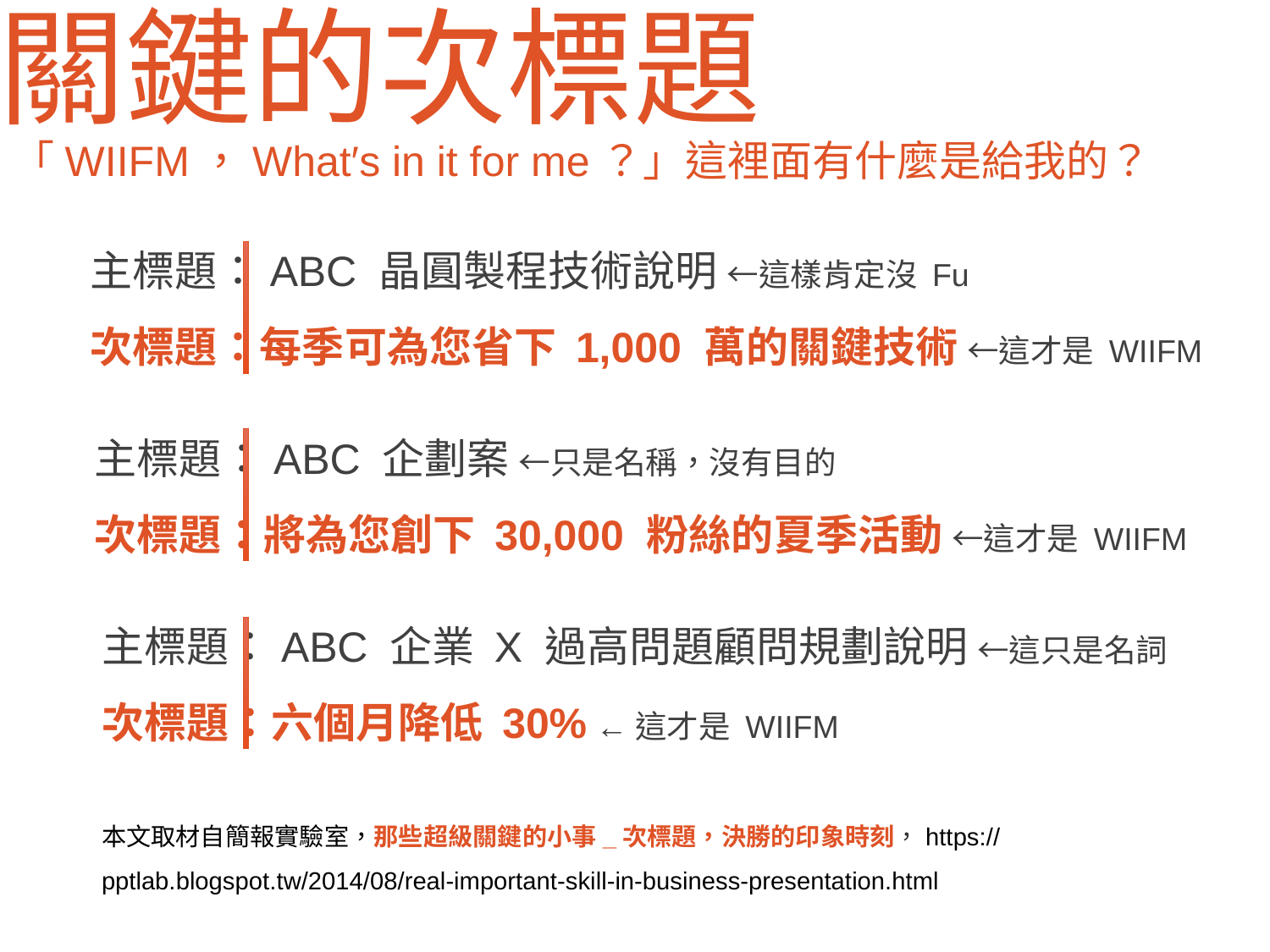

關鍵的次標題
「WIIFM，What′s in it for me？」這裡面有什麼是給我的？
主標題：ABC 晶圓製程技術說明 ←這樣肯定沒 Fu
次標題：每季可為您省下 1,000 萬的關鍵技術 ←這才是 WIIFM

主標題：ABC 企劃案 ←只是名稱，沒有目的
次標題：將為您創下 30,000 粉絲的夏季活動 ←這才是 WIIFM

主標題：ABC 企業 X 過高問題顧問規劃說明 ←這只是名詞
次標題：六個月降低 30% ←這才是 WIIFM

本文取材自簡報實驗室，那些超級關鍵的小事_次標題，決勝的印象時刻，https://pptlab.blogspot.tw/2014/08/real-important-skill-in-business-presentation.html